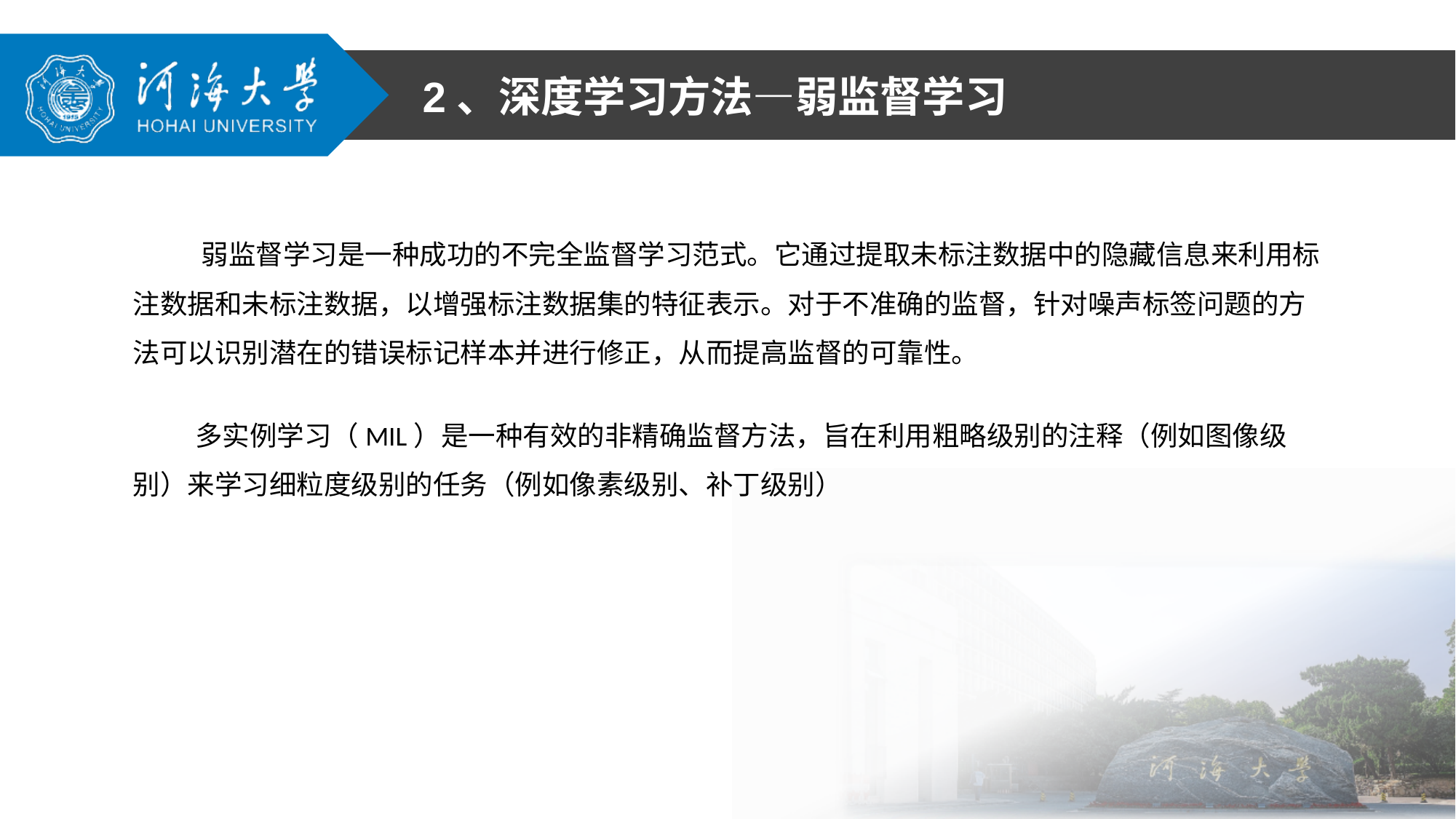

2、深度学习方法—弱监督学习
          弱监督学习是一种成功的不完全监督学习范式。它通过提取未标注数据中的隐藏信息来利用标注数据和未标注数据，以增强标注数据集的特征表示。对于不准确的监督，针对噪声标签问题的方法可以识别潜在的错误标记样本并进行修正，从而提高监督的可靠性。
         多实例学习（MIL）是一种有效的非精确监督方法，旨在利用粗略级别的注释（例如图像级别）来学习细粒度级别的任务（例如像素级别、补丁级别）